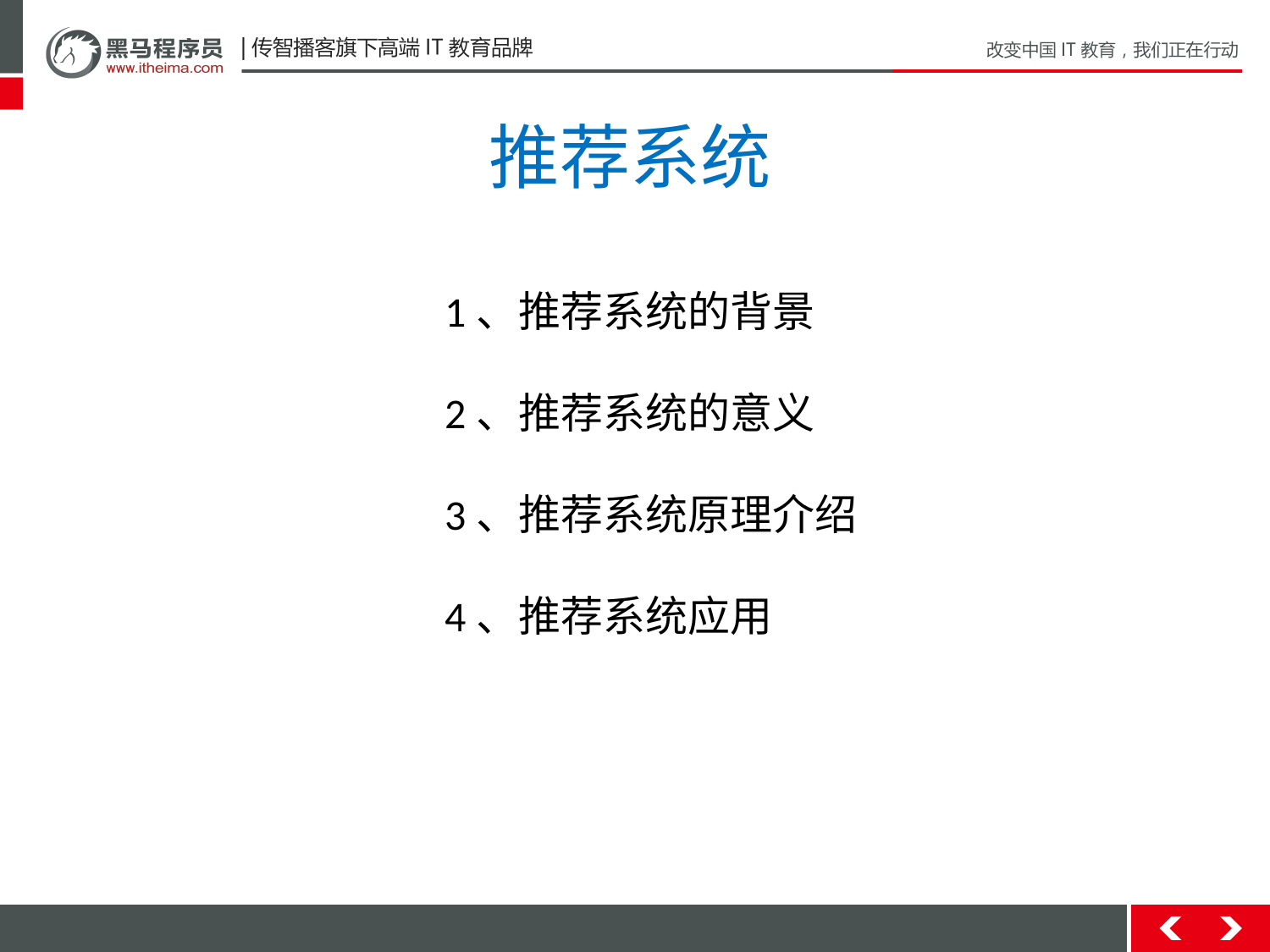

推荐系统
1、推荐系统的背景

2、推荐系统的意义

3、推荐系统原理介绍

4、推荐系统应用